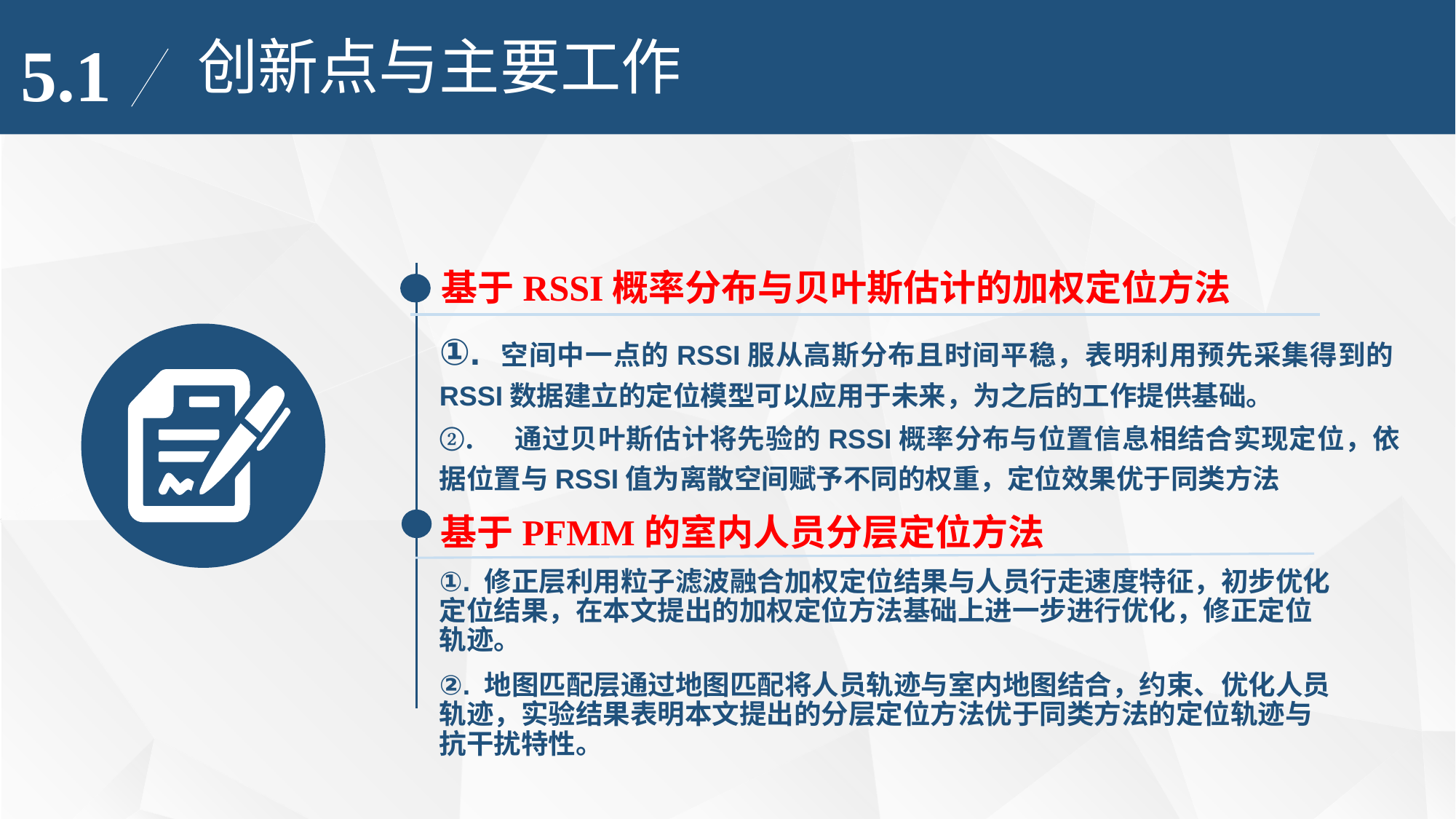

创新点与主要工作

5.1
基于RSSI概率分布与贝叶斯估计的加权定位方法

①. 空间中一点的RSSI服从高斯分布且时间平稳，表明利用预先采集得到的RSSI数据建立的定位模型可以应用于未来，为之后的工作提供基础。
②.    通过贝叶斯估计将先验的RSSI概率分布与位置信息相结合实现定位，依据位置与RSSI值为离散空间赋予不同的权重，定位效果优于同类方法

基于PFMM的室内人员分层定位方法
①. 修正层利用粒子滤波融合加权定位结果与人员行走速度特征，初步优化定位结果，在本文提出的加权定位方法基础上进一步进行优化，修正定位轨迹。
②. 地图匹配层通过地图匹配将人员轨迹与室内地图结合，约束、优化人员轨迹，实验结果表明本文提出的分层定位方法优于同类方法的定位轨迹与抗干扰特性。
（c）方差为30                          （d）方差为40